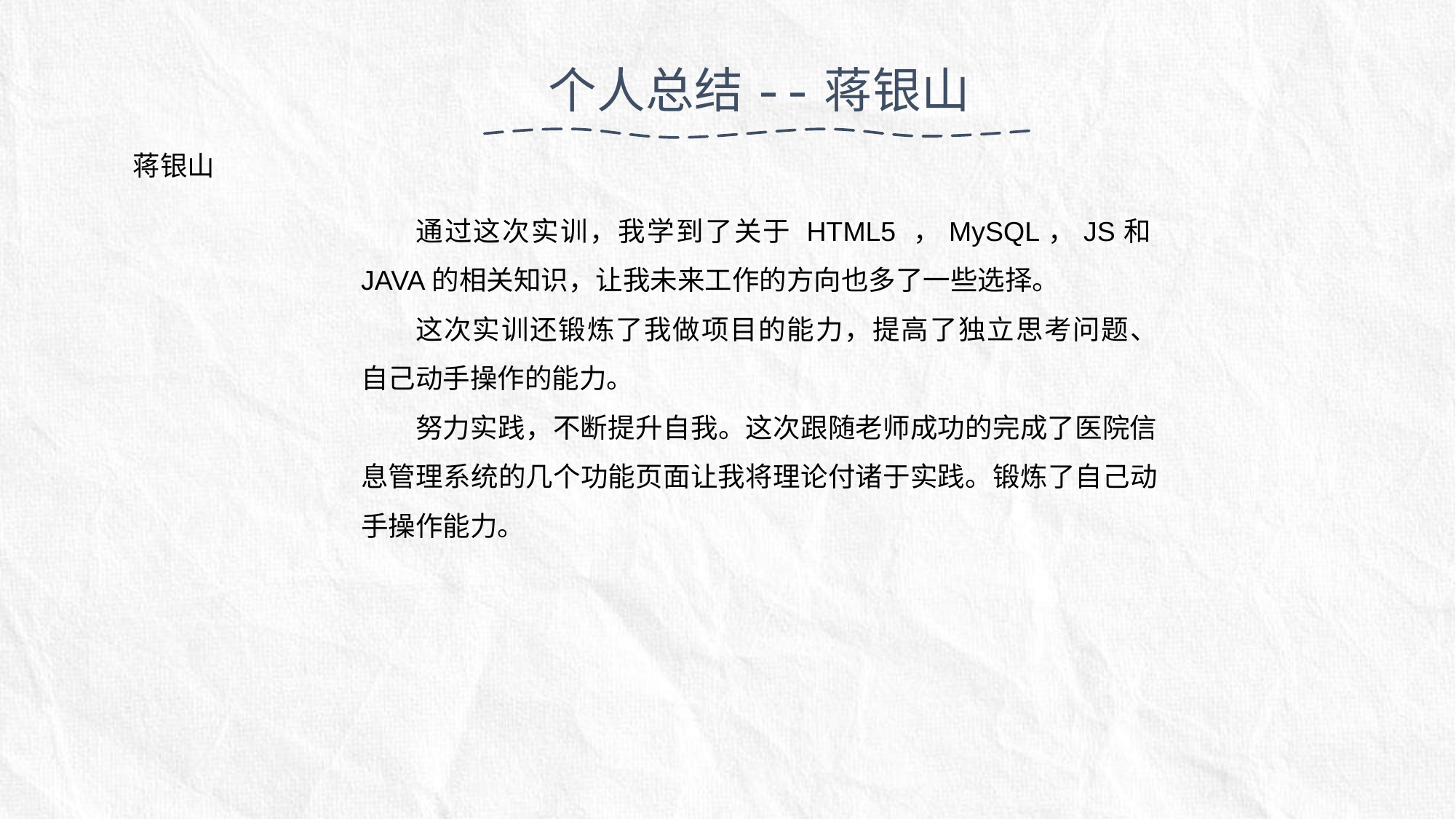

个人总结--蒋银山

蒋银山
通过这次实训，我学到了关于 HTML5 ，MySQL，JS和JAVA的相关知识，让我未来工作的方向也多了一些选择。
这次实训还锻炼了我做项目的能力，提高了独立思考问题、 自己动手操作的能力。
努力实践，不断提升自我。这次跟随老师成功的完成了医院信息管理系统的几个功能页面让我将理论付诸于实践。锻炼了自己动手操作能力。